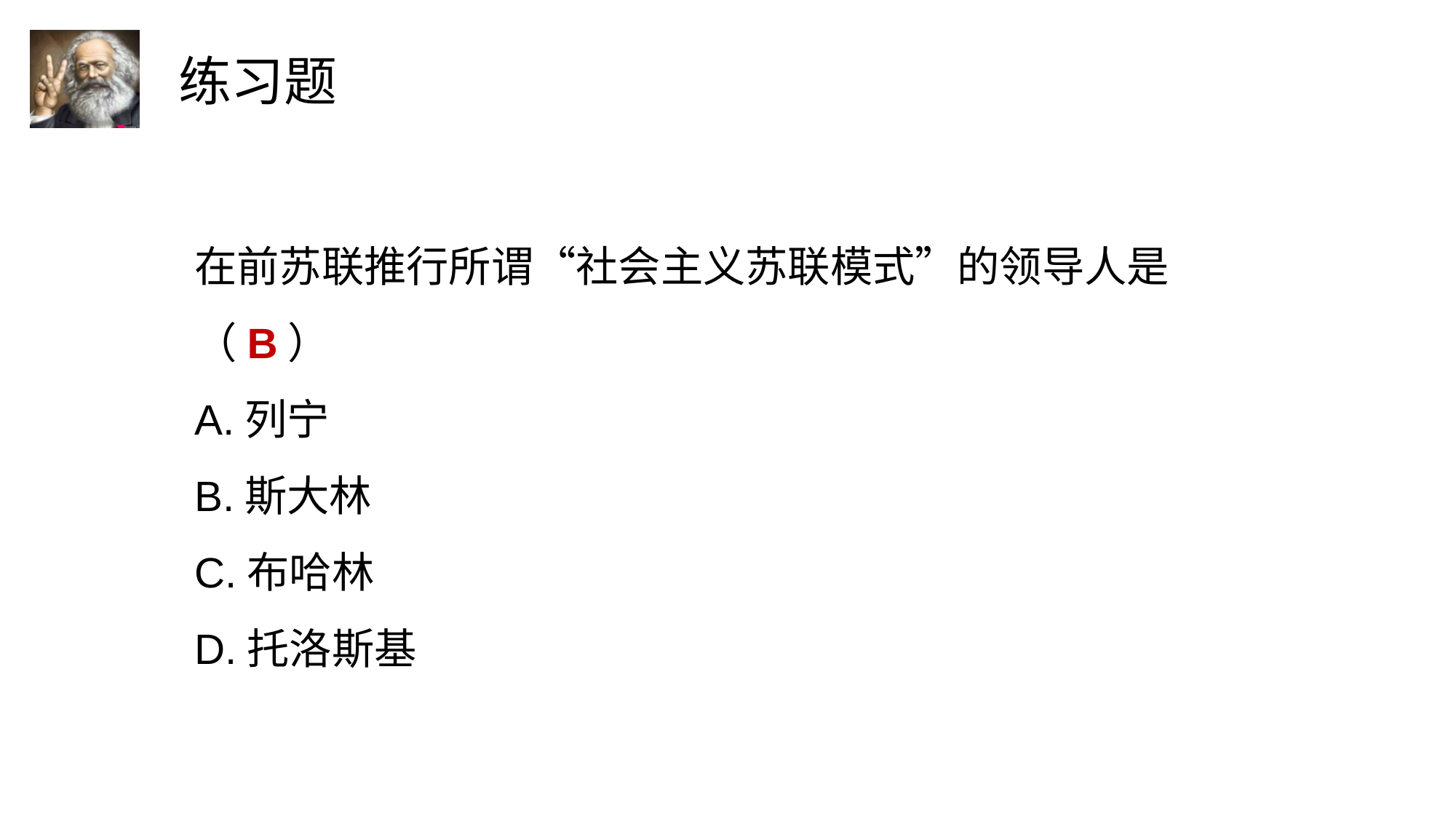

在前苏联推行所谓“社会主义苏联模式”的领导人是（B）
A.列宁
B.斯大林
C.布哈林
D.托洛斯基